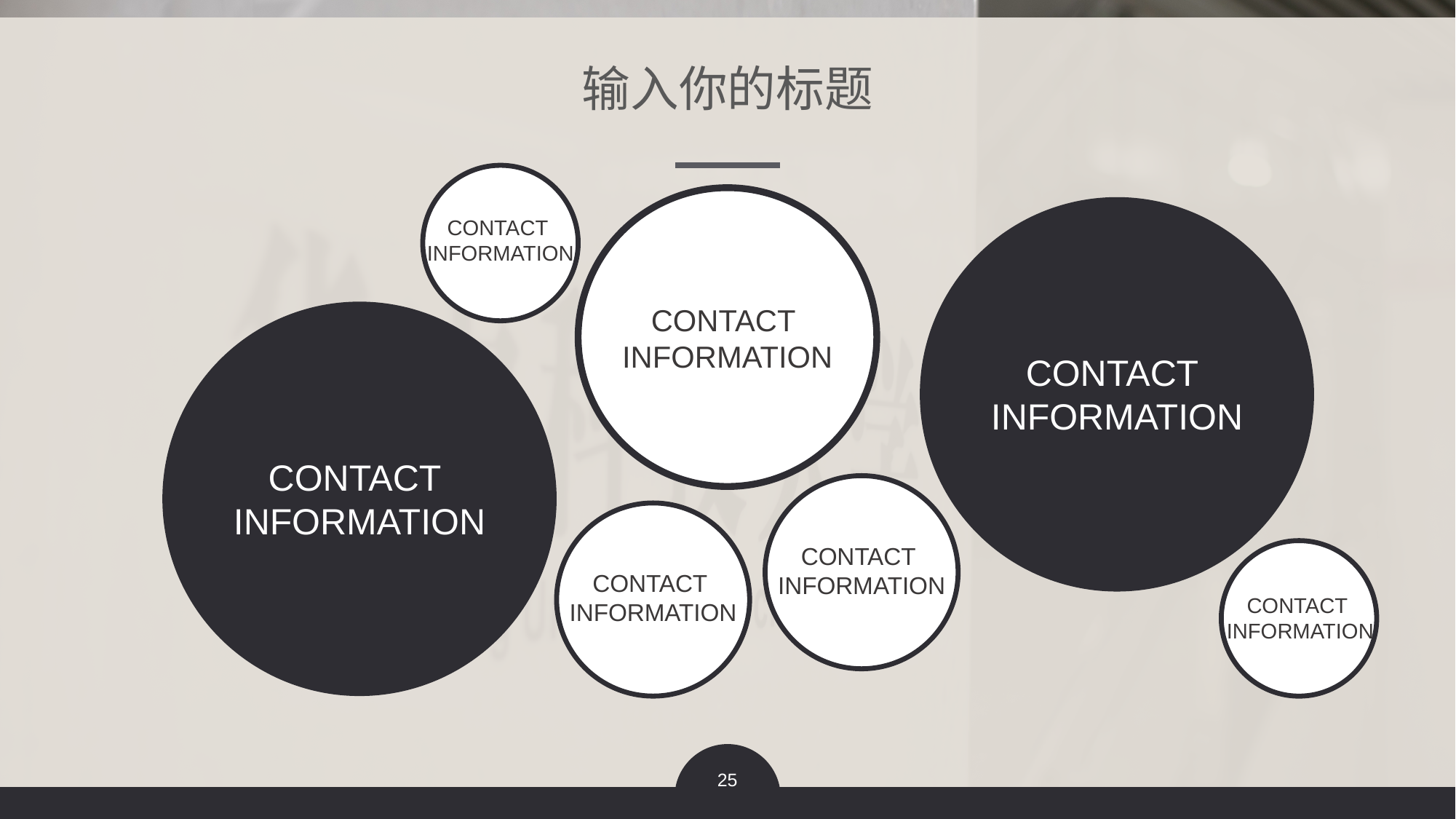

输入你的标题

CONTACT
INFORMATION
CONTACT
INFORMATION

CONTACT
INFORMATION
CONTACT
INFORMATION

CONTACT
INFORMATION

CONTACT
INFORMATION
CONTACT
INFORMATION
25